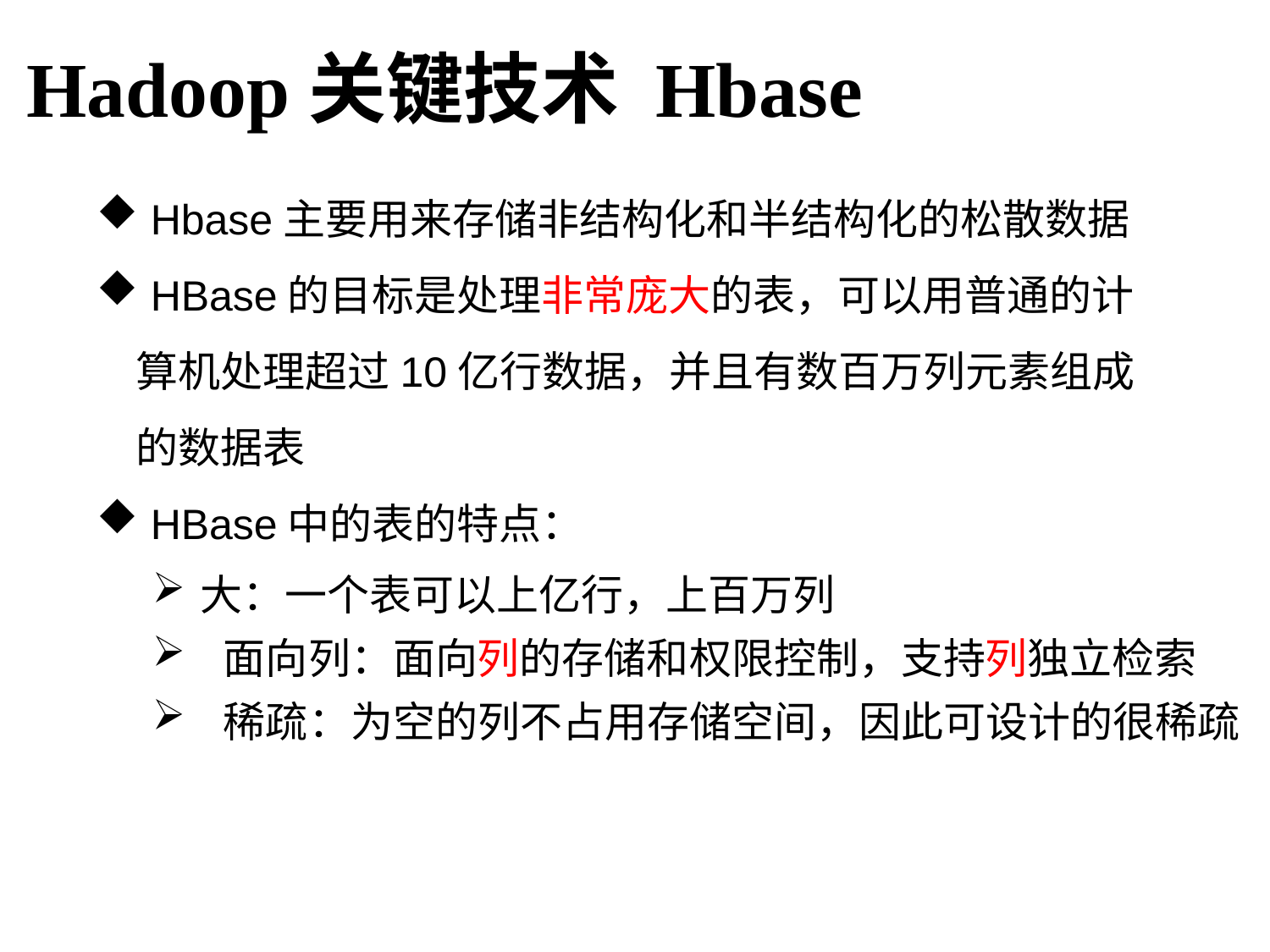

Hadoop关键技术 Hbase

 Hbase主要用来存储非结构化和半结构化的松散数据
 HBase的目标是处理非常庞大的表，可以用普通的计算机处理超过10亿行数据，并且有数百万列元素组成的数据表
 HBase中的表的特点：
大：一个表可以上亿行，上百万列
 面向列：面向列的存储和权限控制，支持列独立检索
 稀疏：为空的列不占用存储空间，因此可设计的很稀疏